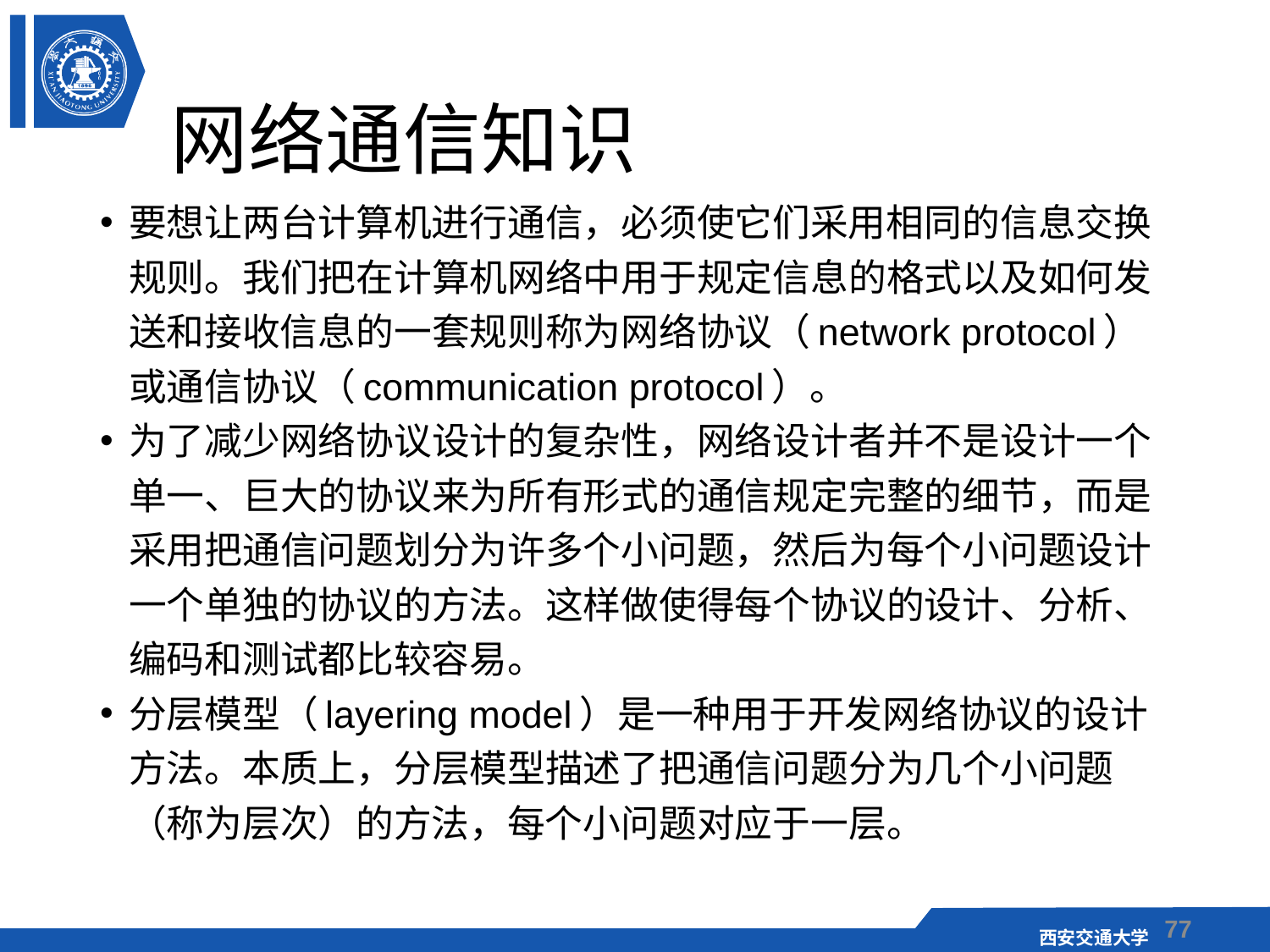

# 网络通信知识
要想让两台计算机进行通信，必须使它们采用相同的信息交换规则。我们把在计算机网络中用于规定信息的格式以及如何发送和接收信息的一套规则称为网络协议（network protocol）或通信协议（communication protocol）。
为了减少网络协议设计的复杂性，网络设计者并不是设计一个单一、巨大的协议来为所有形式的通信规定完整的细节，而是采用把通信问题划分为许多个小问题，然后为每个小问题设计一个单独的协议的方法。这样做使得每个协议的设计、分析、编码和测试都比较容易。
分层模型（layering model）是一种用于开发网络协议的设计方法。本质上，分层模型描述了把通信问题分为几个小问题（称为层次）的方法，每个小问题对应于一层。

77